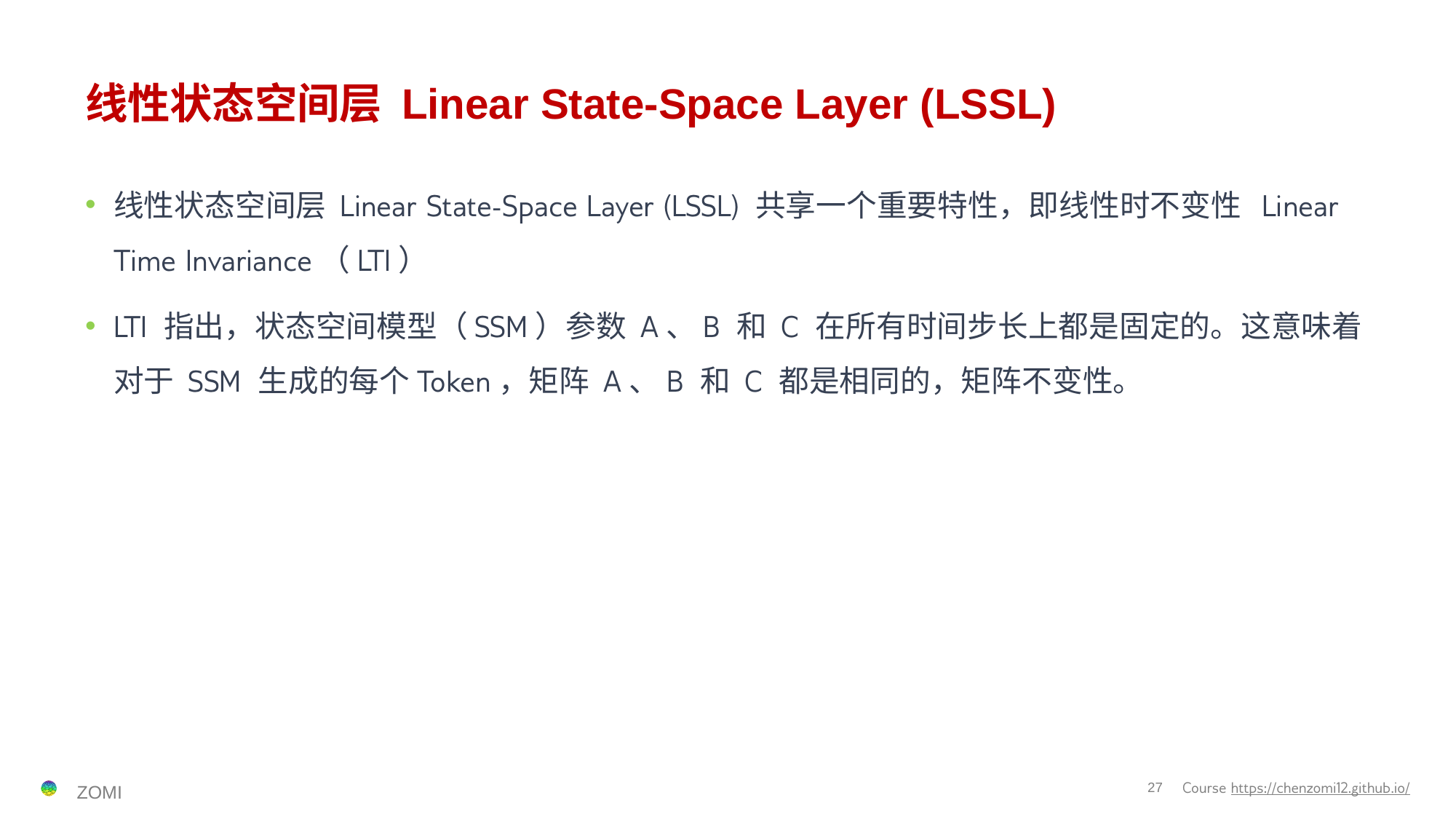

# 线性状态空间层 Linear State-Space Layer (LSSL)
线性状态空间层 Linear State-Space Layer (LSSL) 共享一个重要特性，即线性时不变性  Linear Time Invariance（LTI）
LTI 指出，状态空间模型（SSM）参数 A、B 和 C 在所有时间步长上都是固定的。这意味着对于 SSM 生成的每个Token，矩阵 A、B 和 C 都是相同的，矩阵不变性。